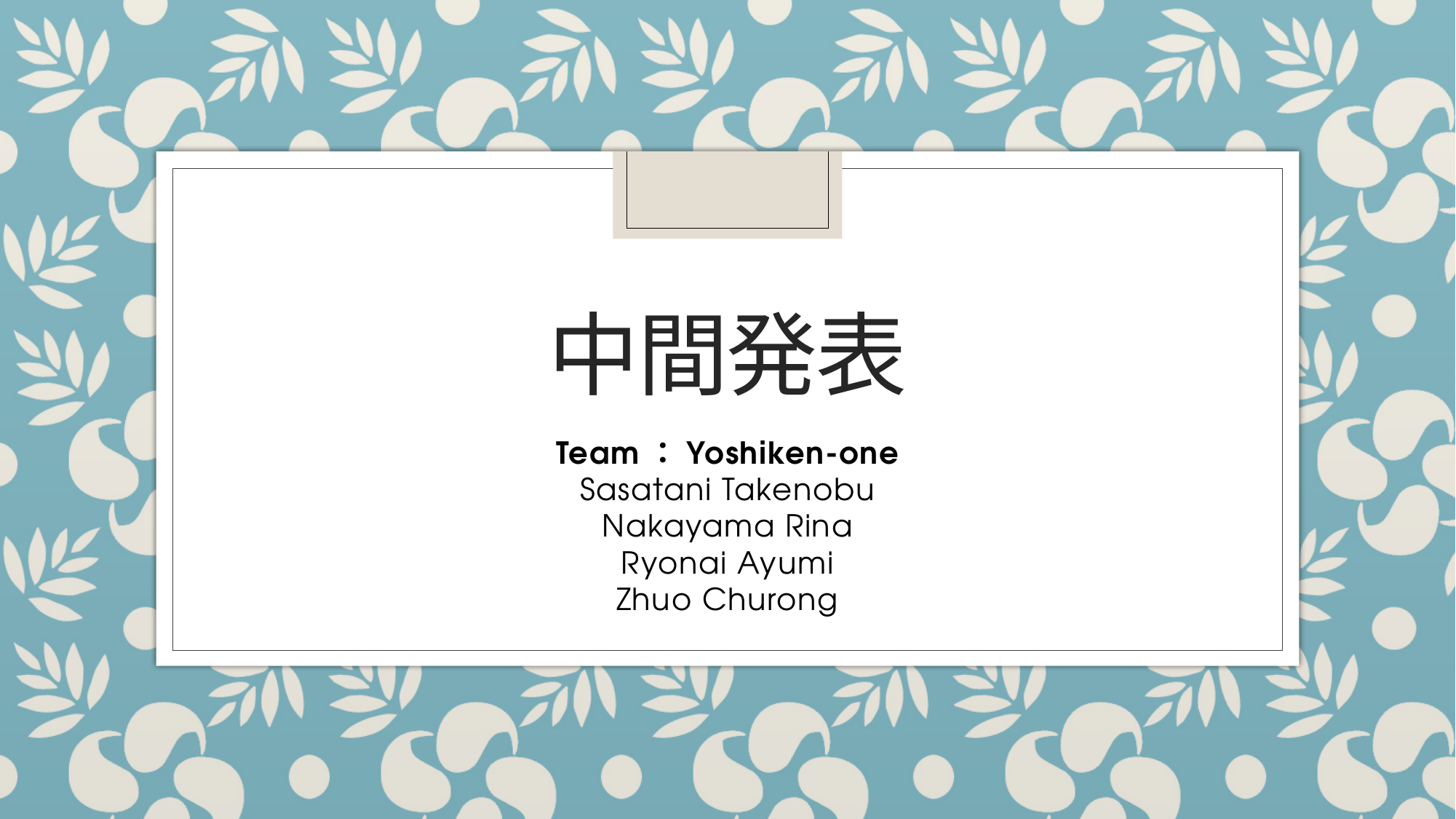

# 中間発表
Team：Yoshiken-one
Sasatani Takenobu
Nakayama Rina
Ryonai Ayumi
Zhuo Churong